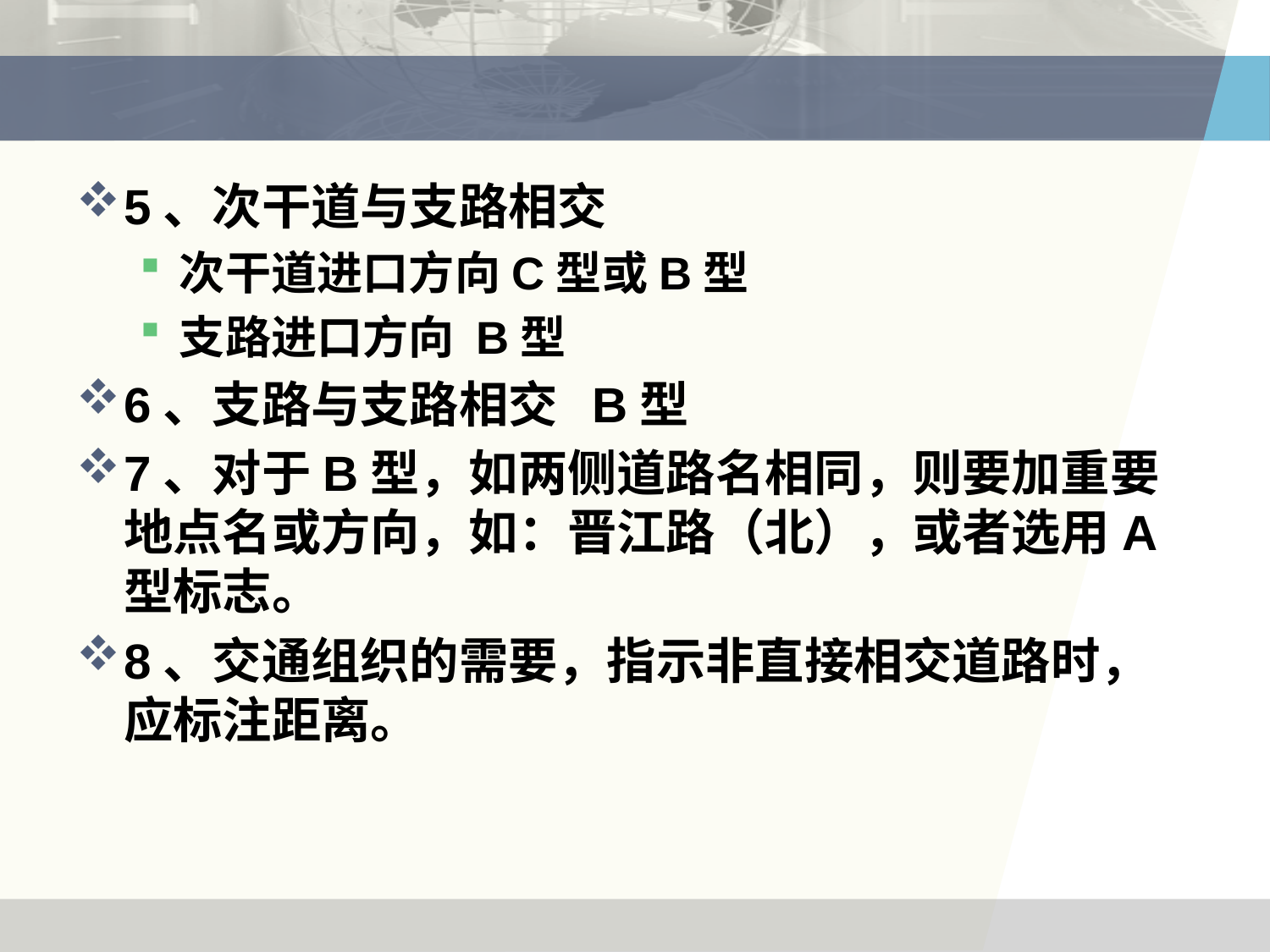

#
5、次干道与支路相交
次干道进口方向C型或B型
支路进口方向 B型
6、支路与支路相交  B型
7、对于B型，如两侧道路名相同，则要加重要地点名或方向，如：晋江路（北），或者选用A型标志。
8、交通组织的需要，指示非直接相交道路时，应标注距离。